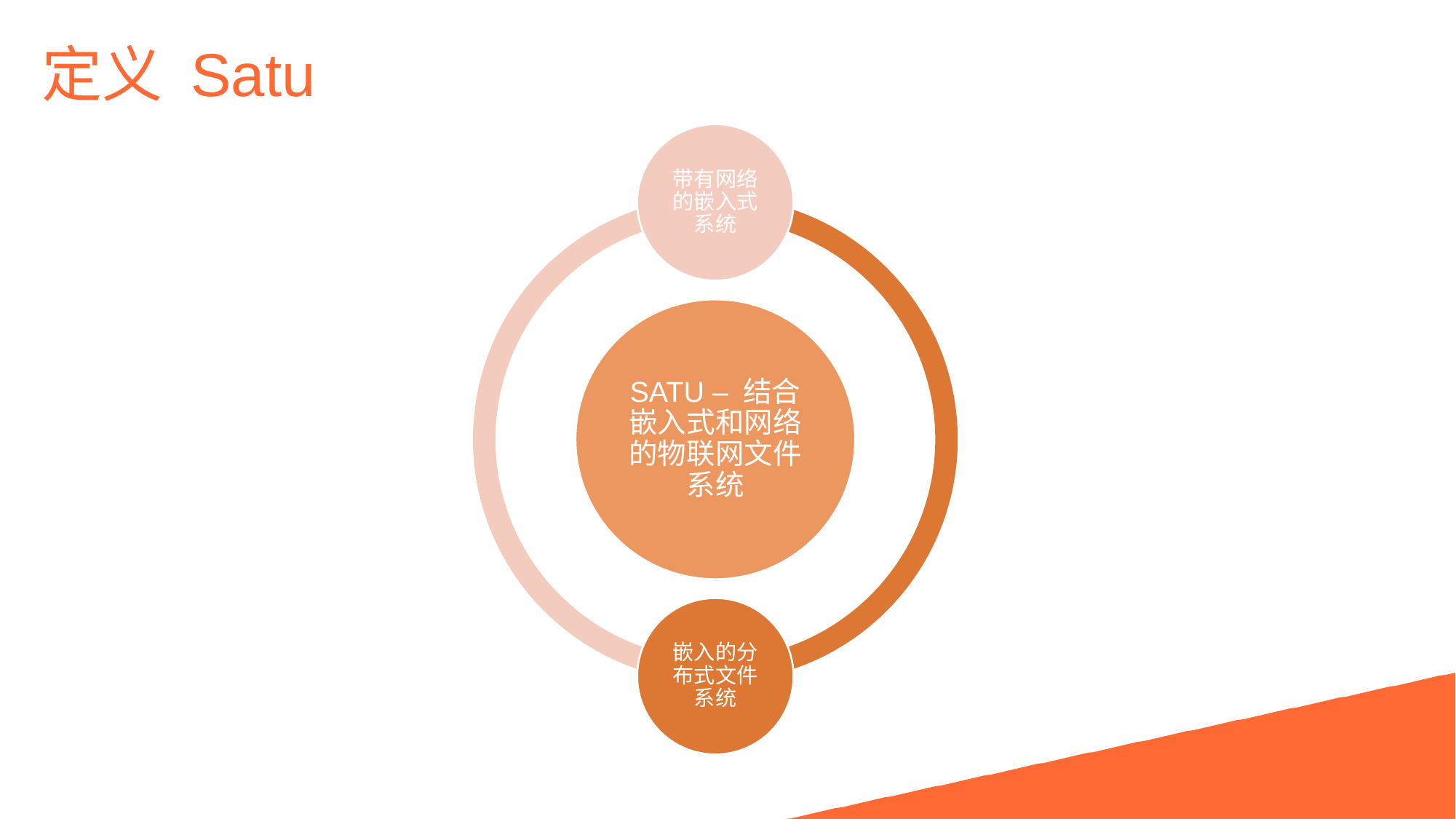

定义 Satu
SATU – 结合嵌入式和网络的物联网文件系统
带有网络的嵌入式系统
嵌入的分布式文件系统